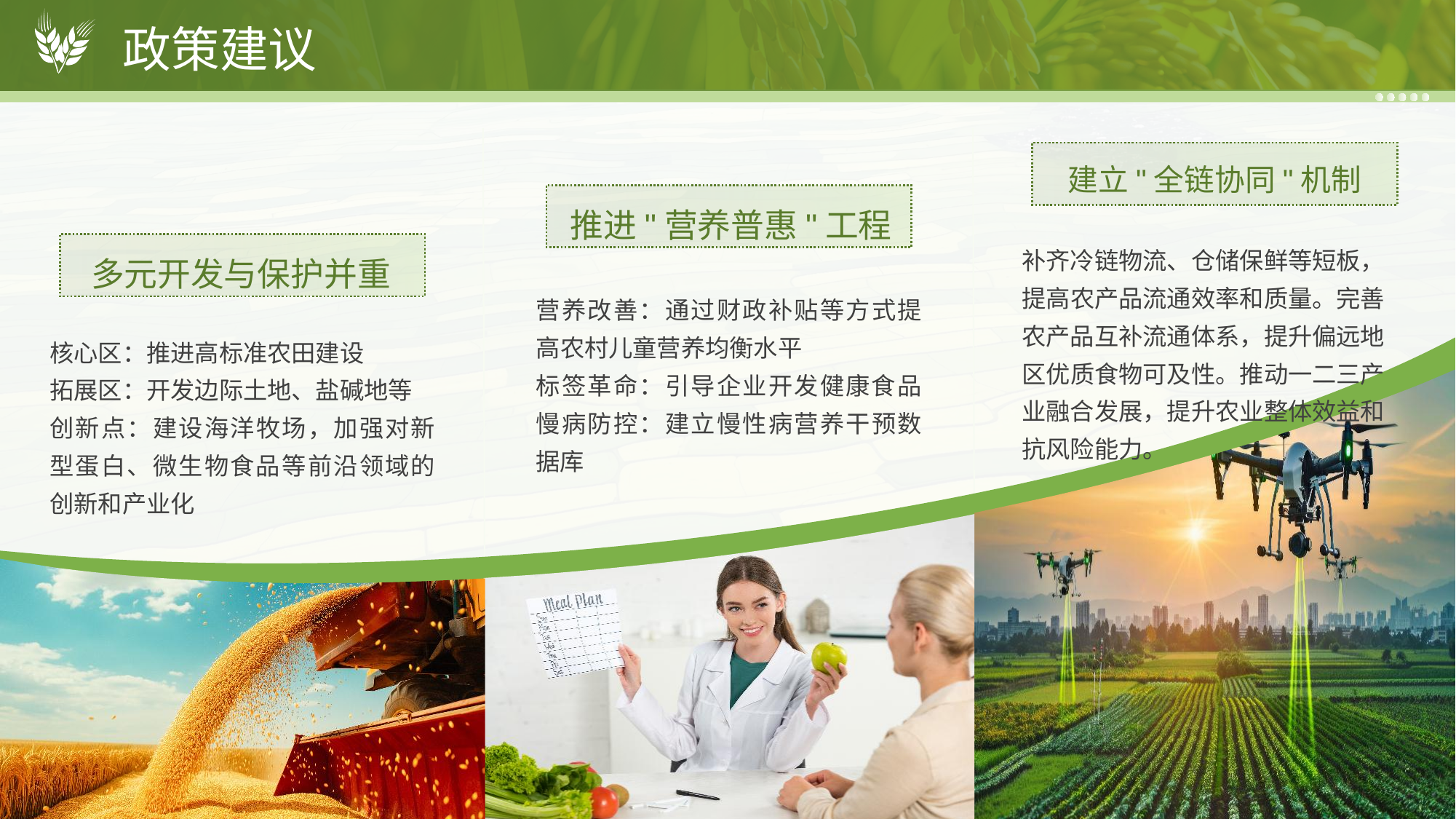

政策建议

建立"全链协同"机制

推进"营养普惠"工程
补齐冷链物流、仓储保鲜等短板，提高农产品流通效率和质量。完善农产品互补流通体系，提升偏远地区优质食物可及性。推动一二三产业融合发展，提升农业整体效益和抗风险能力。

多元开发与保护并重
营养改善：通过财政补贴等方式提高农村儿童营养均衡水平
标签革命：引导企业开发健康食品慢病防控：建立慢性病营养干预数据库
核心区：推进高标准农田建设
拓展区：开发边际土地、盐碱地等
创新点：建设海洋牧场，加强对新型蛋白、微生物食品等前沿领域的创新和产业化